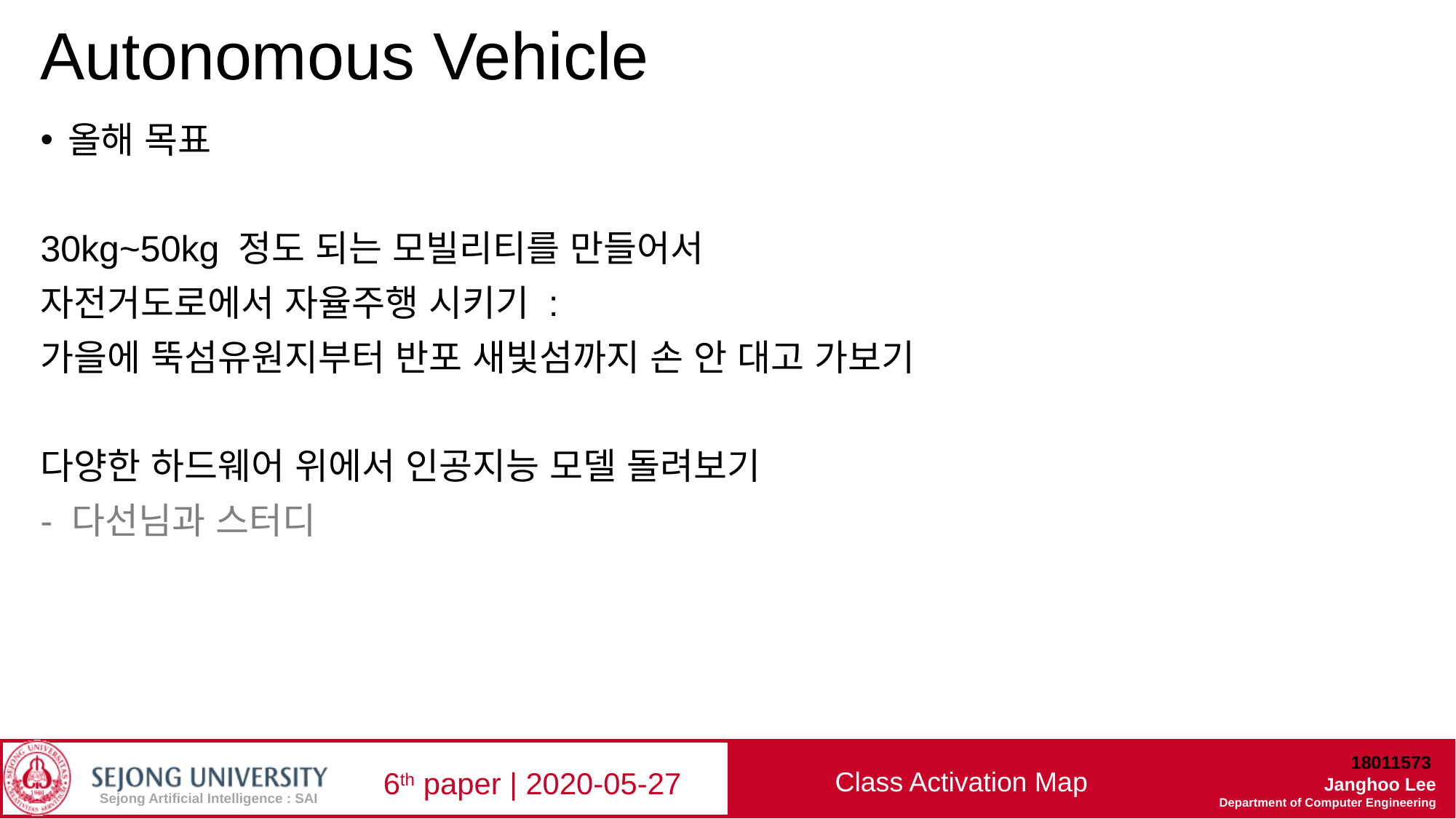

# Autonomous Vehicle
올해 목표

30kg~50kg 정도 되는 모빌리티를 만들어서
자전거도로에서 자율주행 시키기 :
가을에 뚝섬유원지부터 반포 새빛섬까지 손 안 대고 가보기

다양한 하드웨어 위에서 인공지능 모델 돌려보기
- 다선님과 스터디